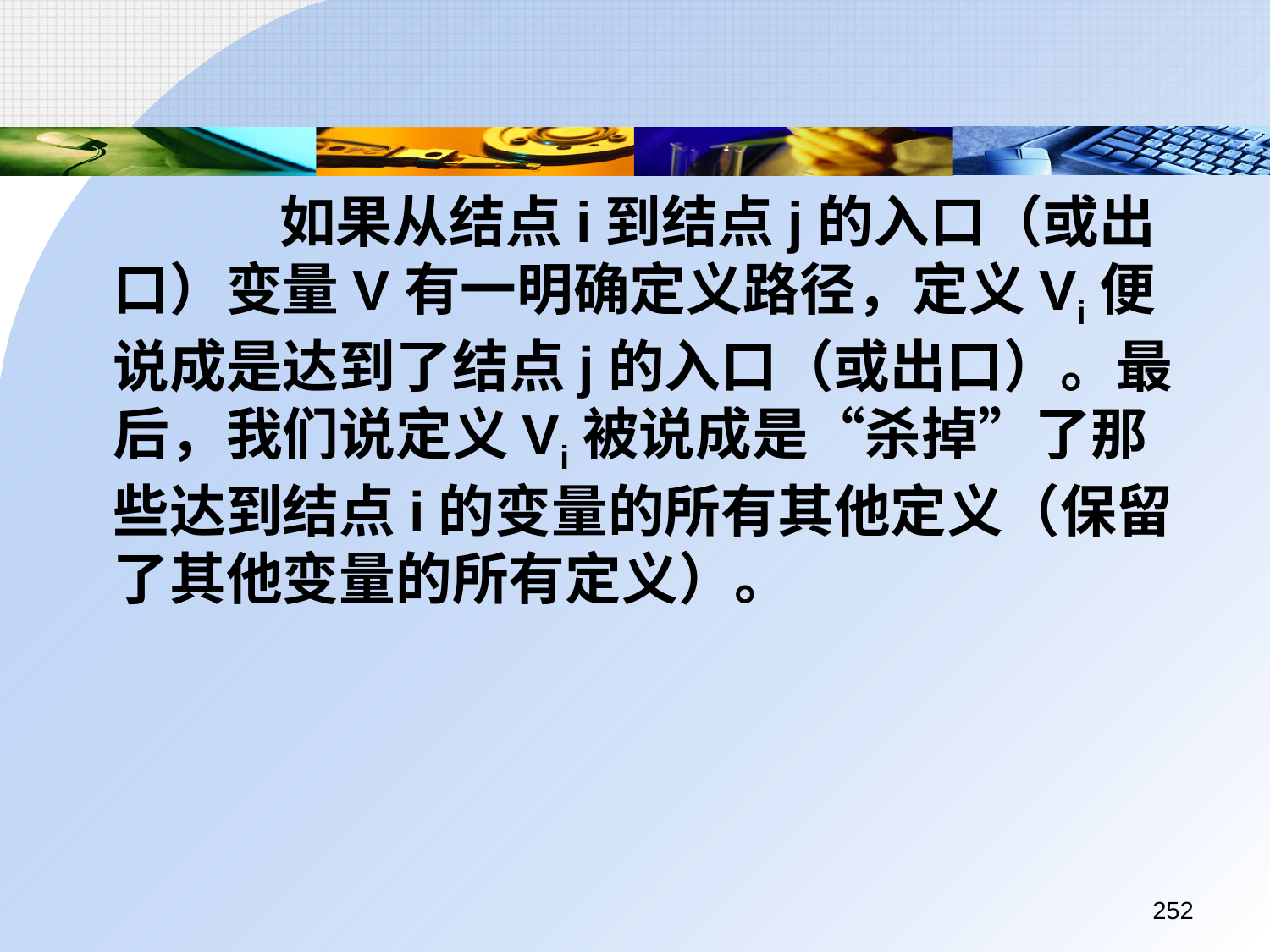

如果从结点i到结点j的入口（或出口）变量V有一明确定义路径，定义Vi便说成是达到了结点j的入口（或出口）。最后，我们说定义Vi被说成是“杀掉”了那些达到结点i的变量的所有其他定义（保留了其他变量的所有定义）。

252